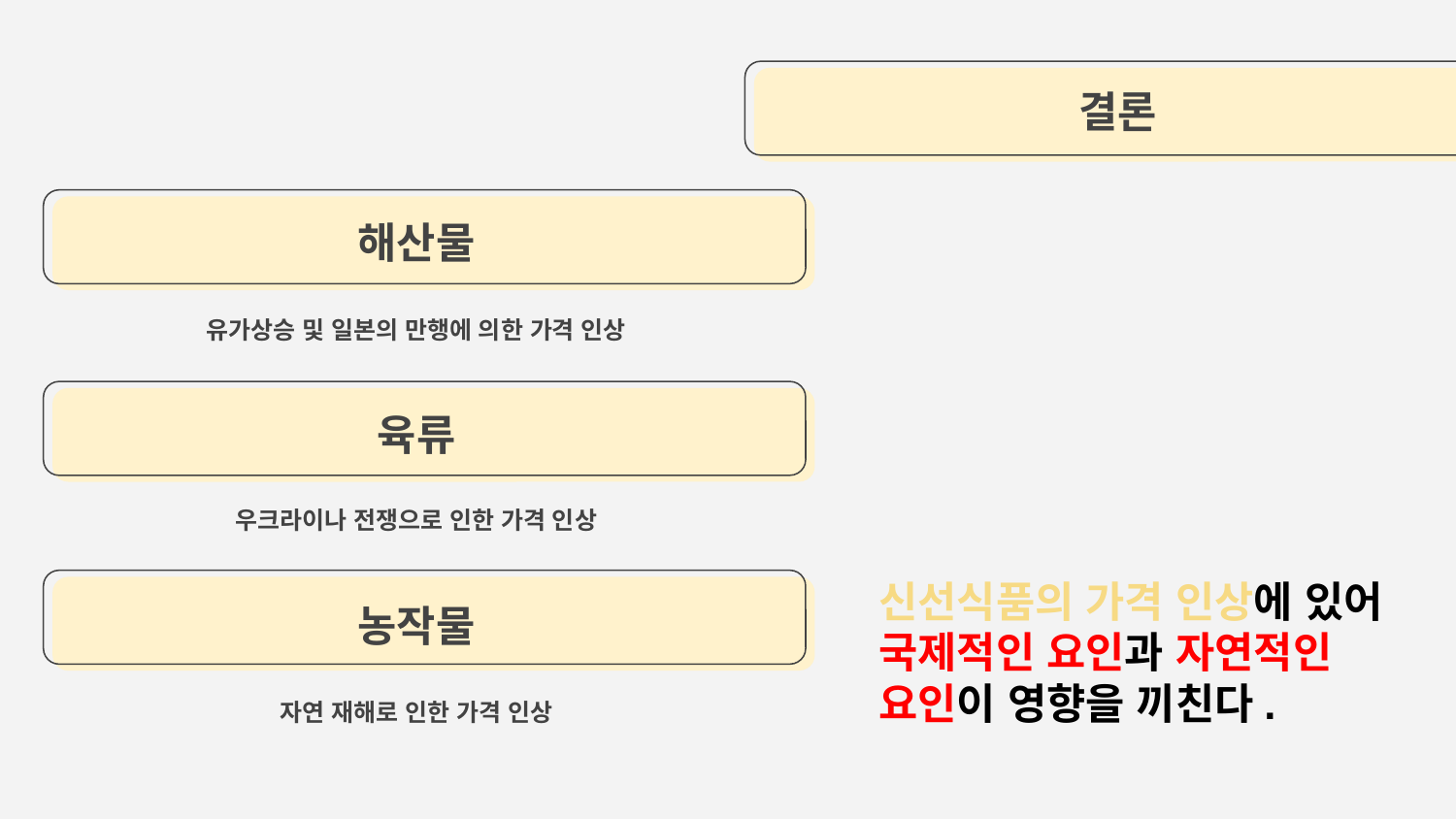

결론

# 해산물

유가상승 및 일본의 만행에 의한 가격 인상
육류

우크라이나 전쟁으로 인한 가격 인상
농작물
신선식품의 가격 인상에 있어
국제적인 요인과 자연적인
요인이 영향을 끼친다.

자연 재해로 인한 가격 인상